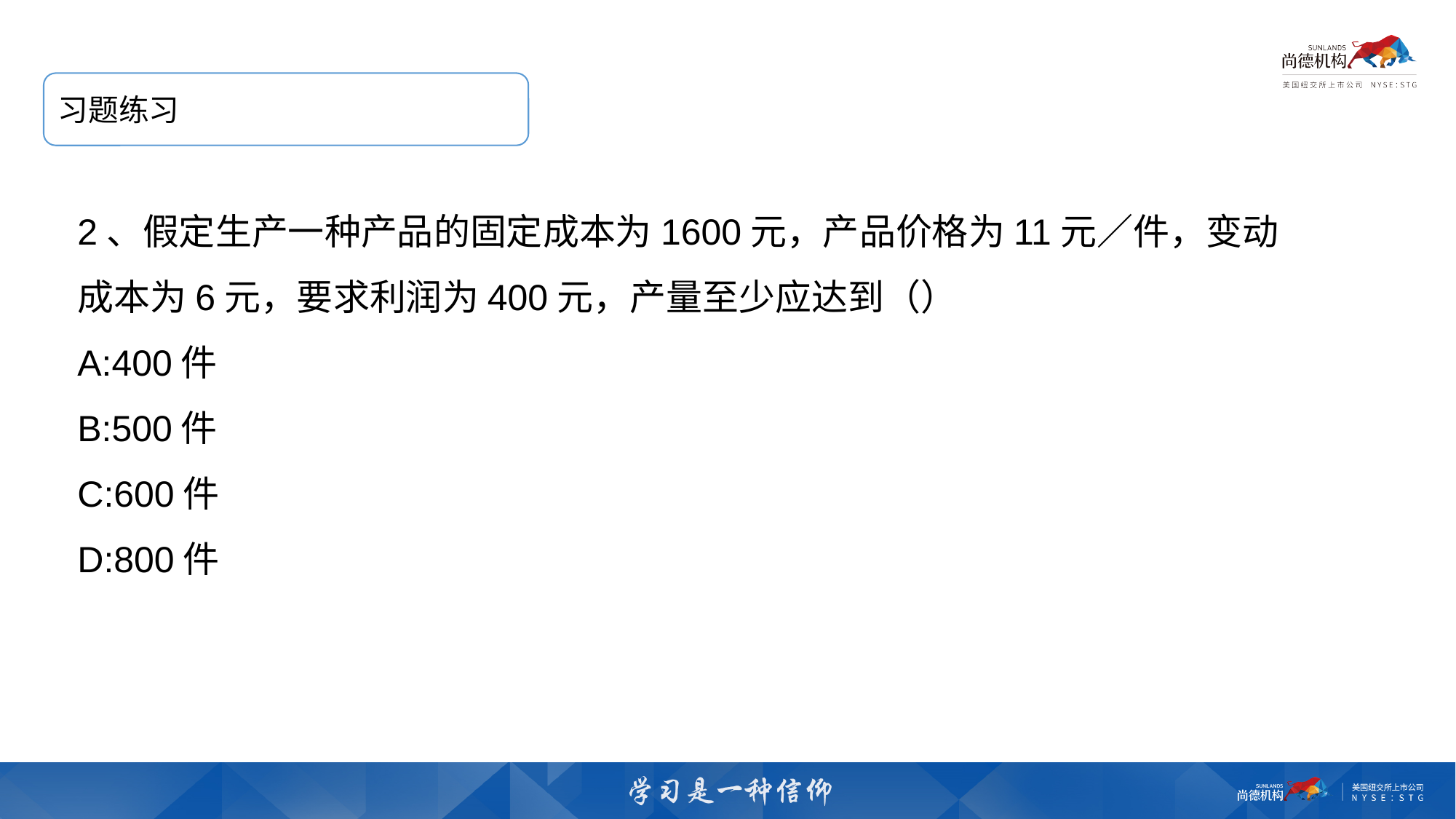

习题练习
2、假定生产一种产品的固定成本为1600元，产品价格为11元／件，变动成本为6元，要求利润为400元，产量至少应达到（）
A:400件
B:500件
C:600件
D:800件